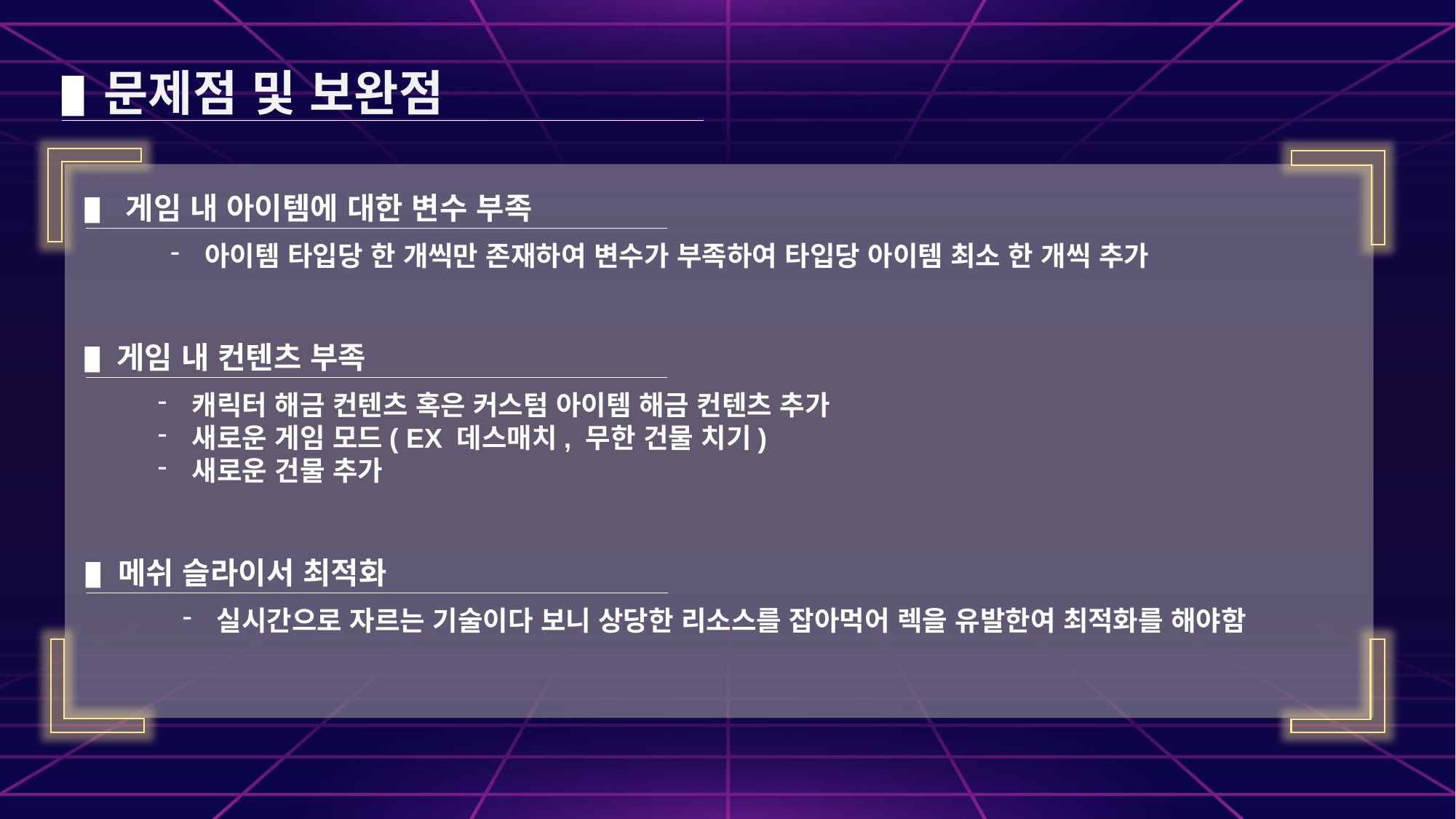

문제점 및 보완점

게임 내 아이템에 대한 변수 부족

아이템 타입당 한 개씩만 존재하여 변수가 부족하여 타입당 아이템 최소 한 개씩 추가
게임 내 컨텐츠 부족

캐릭터 해금 컨텐츠 혹은 커스텀 아이템 해금 컨텐츠 추가
새로운 게임 모드( EX 데스매치, 무한 건물 치기)
새로운 건물 추가
메쉬 슬라이서 최적화

실시간으로 자르는 기술이다 보니 상당한 리소스를 잡아먹어 렉을 유발한여 최적화를 해야함